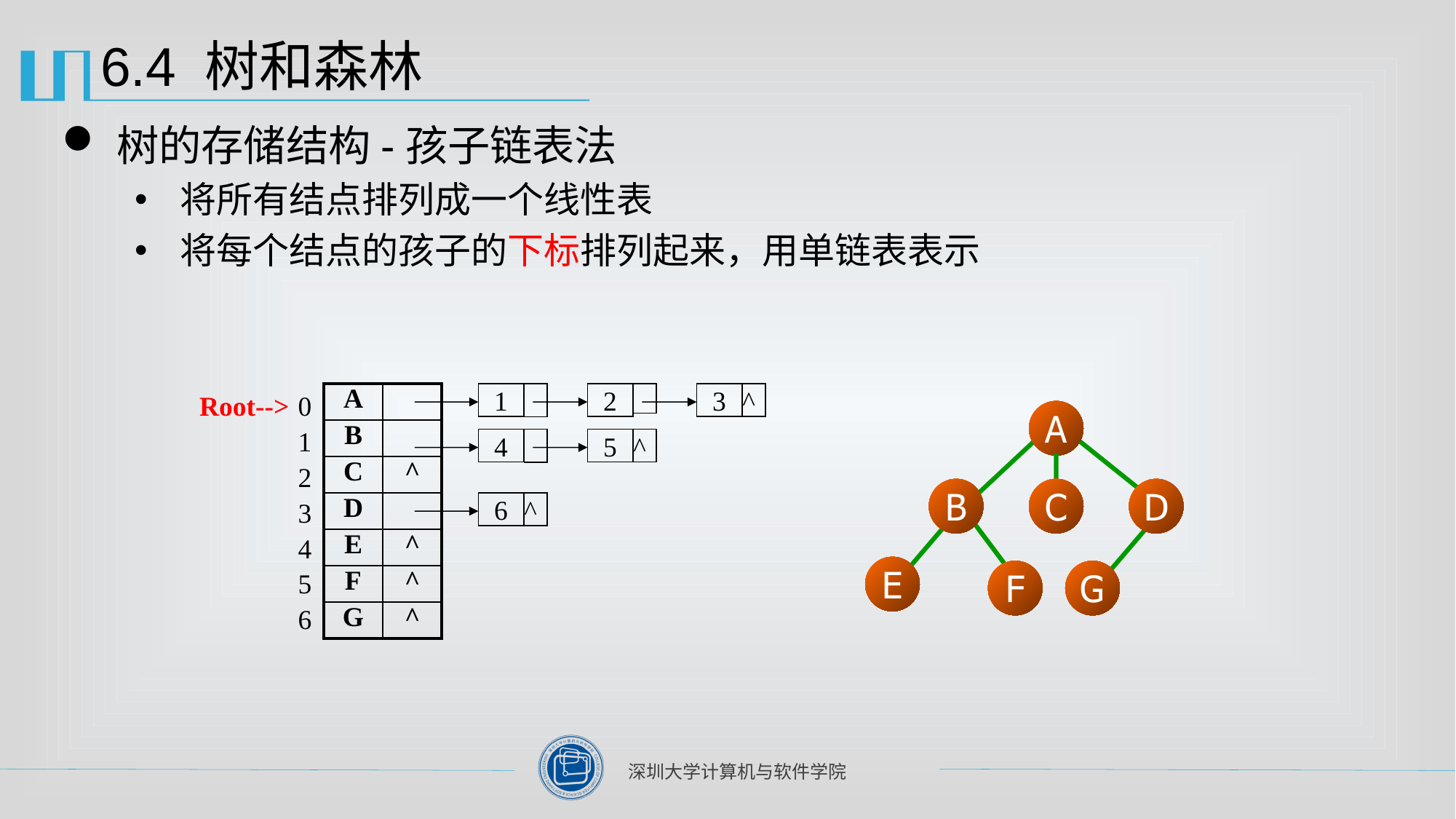

# 6.4 树和森林
树的存储结构-孩子链表法
将所有结点排列成一个线性表
将每个结点的孩子的下标排列起来，用单链表表示

Root-->
0
1
2
3
4
5
6
| A |  |
| --- | --- |
| B |  |
| C | ^ |
| D |  |
| E | ^ |
| F | ^ |
| G | ^ |
1

2

3
^

A

B
C
D

E
F
G
4

5
^

6
^

108